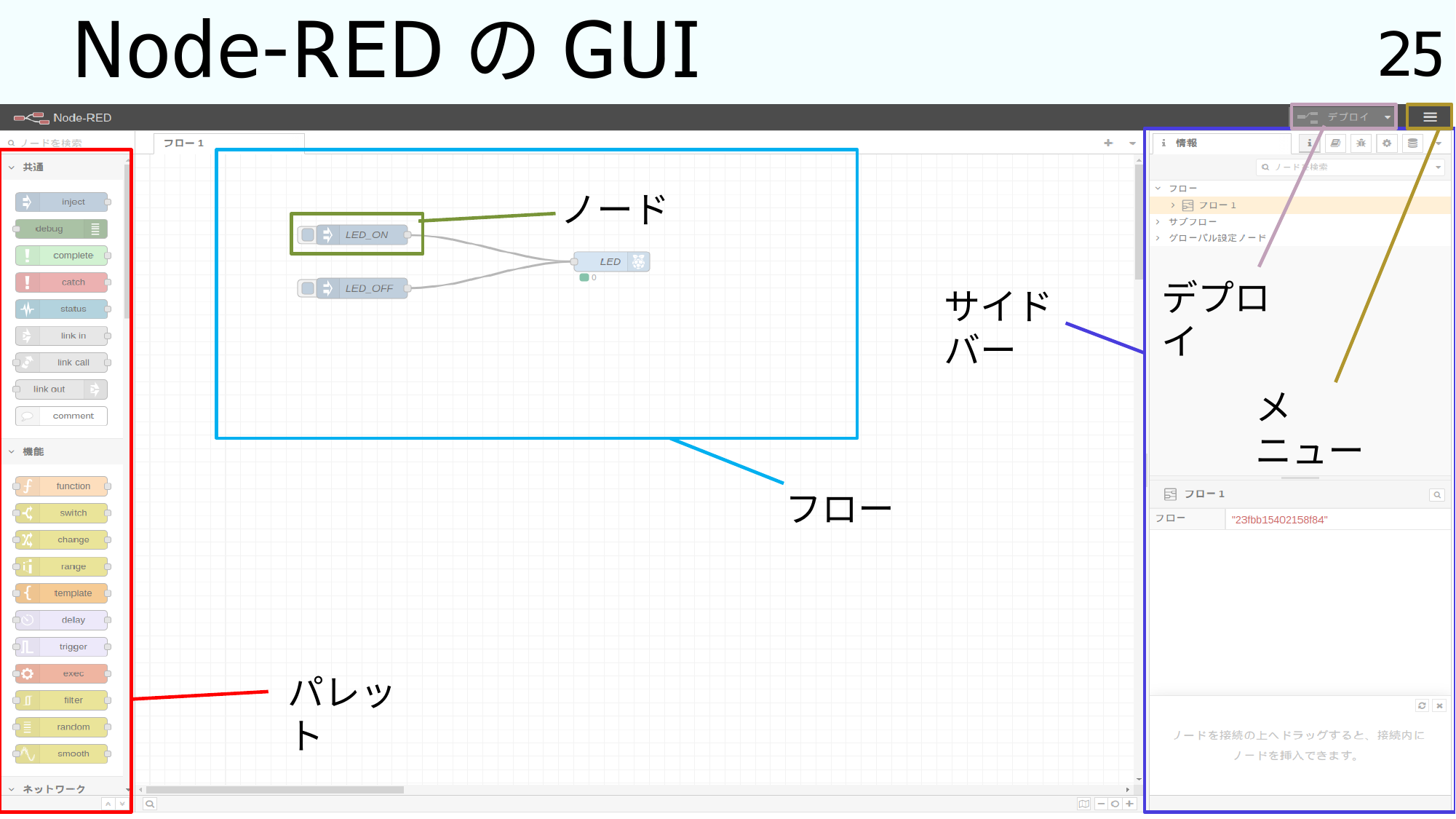

25
# Node-REDのGUI

ノード

デプロイ
サイドバー
メニュー
フロー
パレット